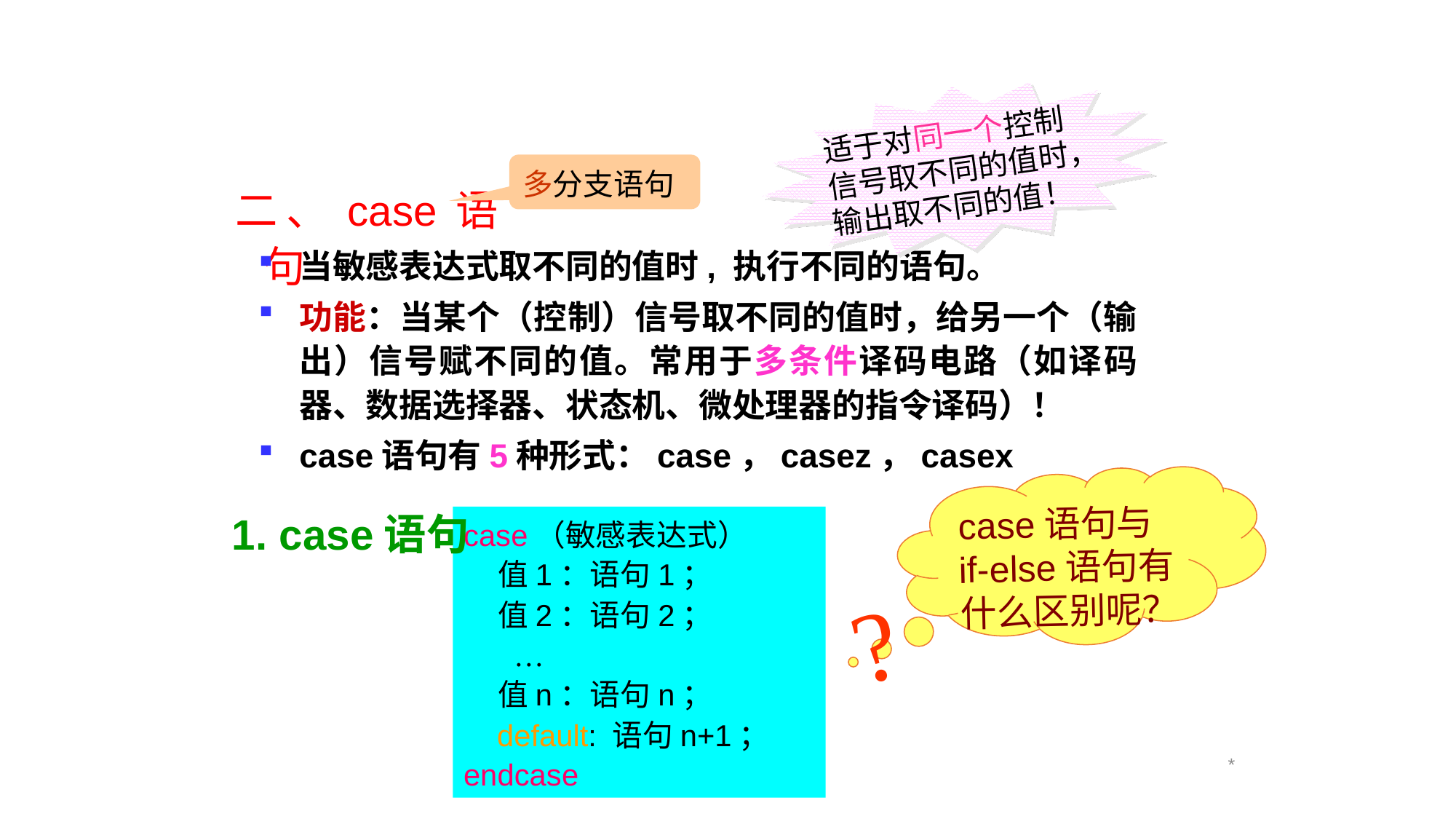

适于对同一个控制
信号取不同的值时，
输出取不同的值！
多分支语句
二、case语句
当敏感表达式取不同的值时, 执行不同的语句。
功能：当某个（控制）信号取不同的值时，给另一个（输出）信号赋不同的值。常用于多条件译码电路（如译码器、数据选择器、状态机、微处理器的指令译码）！
case语句有5种形式：case，casez，casex
case语句与if-else语句有什么区别呢？
1. case语句
case（敏感表达式）
    值1：语句1；
    值2：语句2；
      …
    值n：语句n；
    default: 语句n+1；
endcase
?
*